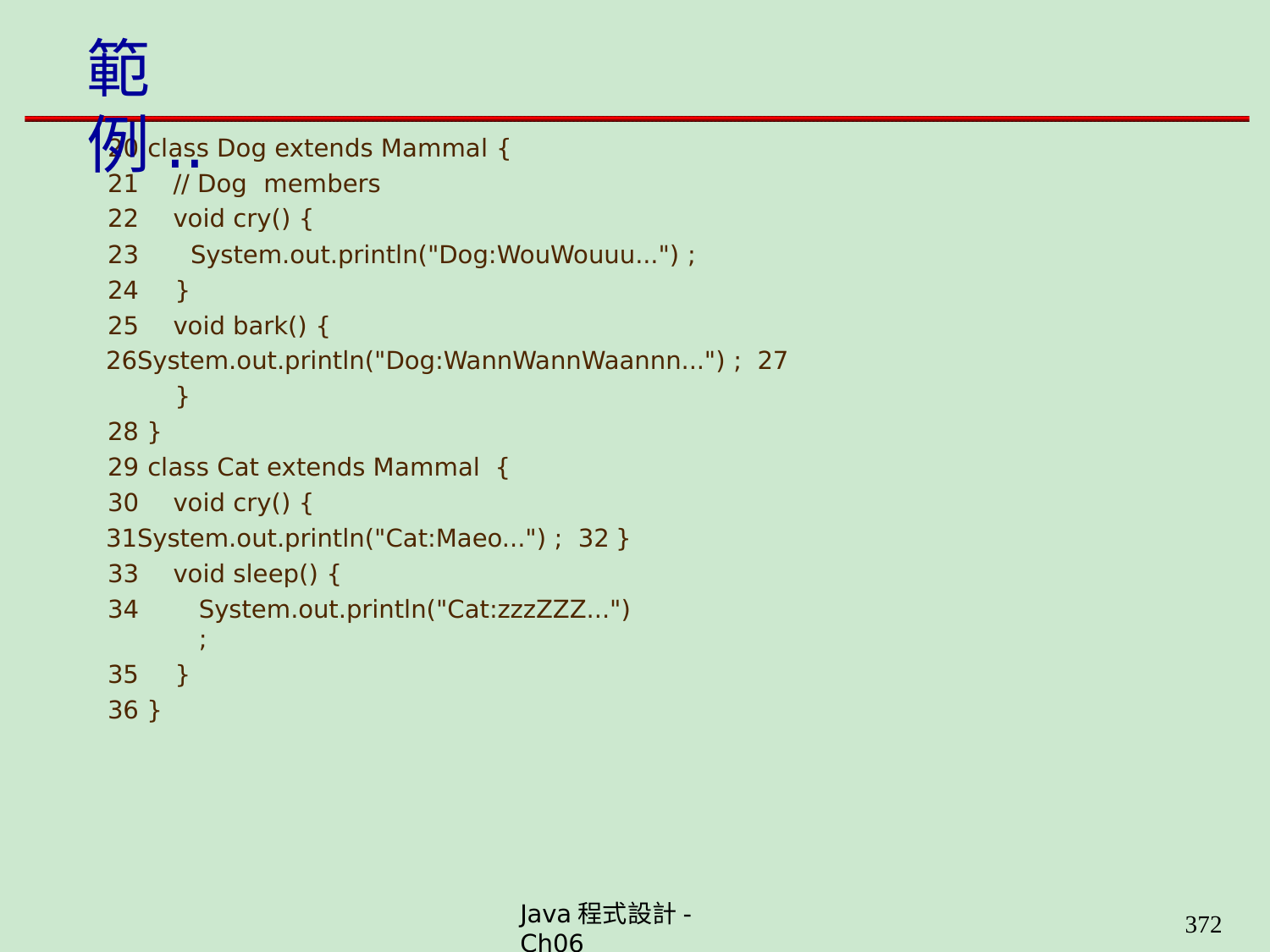

# 範例..
class Dog extends Mammal {
// Dog members
void cry() {
System.out.println("Dog:WouWouuu...") ;
24	}
void bark() {
System.out.println("Dog:WannWannWaannn...") ;  27	}
28 }
class Cat extends Mammal {
void cry() {
System.out.println("Cat:Maeo...") ;  32	}
void sleep() {
System.out.println("Cat:zzzZZZ...") ;
35	}
36 }
Java程式設計-Ch06
372